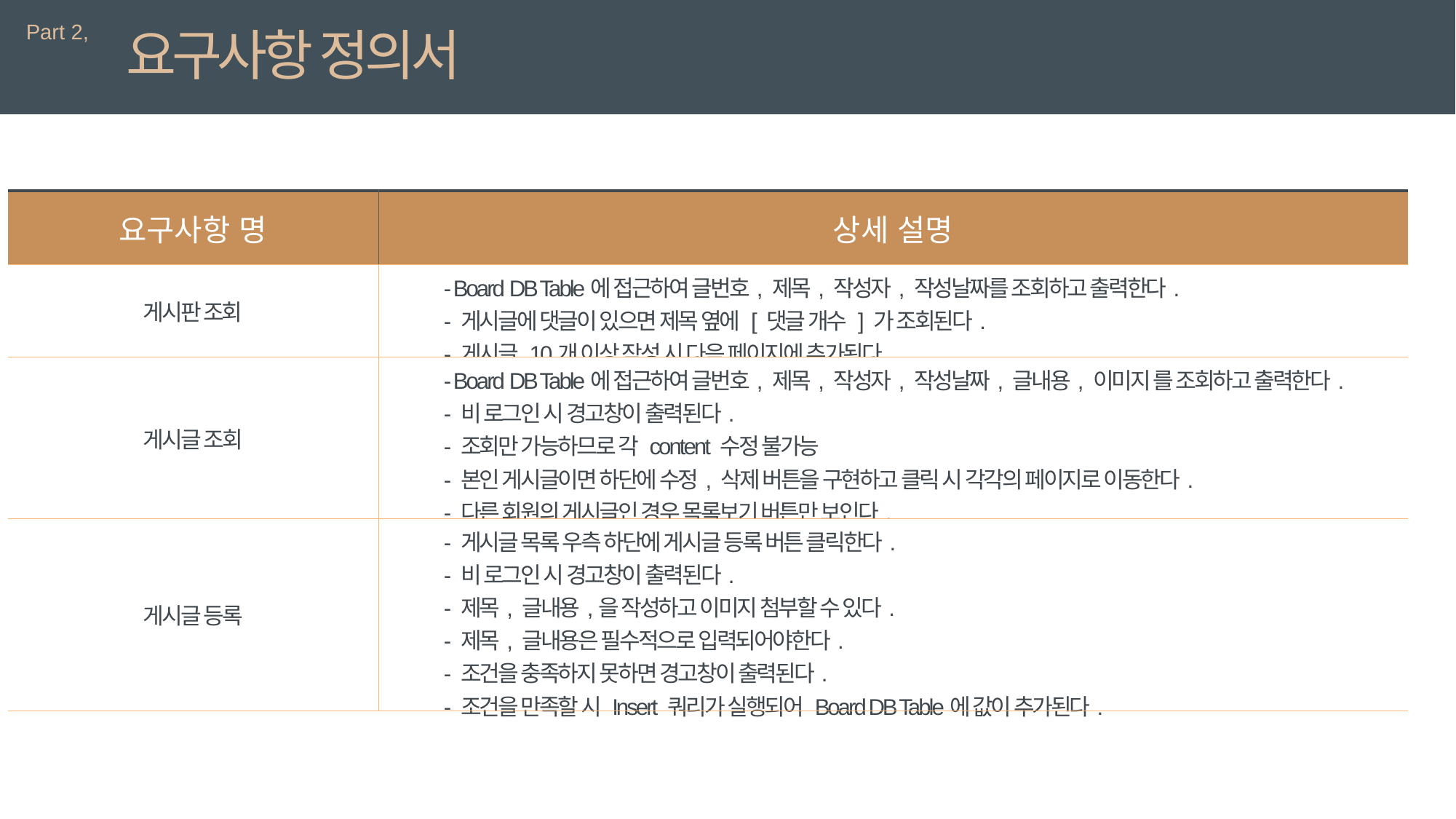

Part 2,
요구사항 정의서
| 요구사항 명 | 상세 설명 |
| --- | --- |
| 게시판 조회 | - Board DB Table에 접근하여 글번호, 제목, 작성자, 작성날짜를 조회하고 출력한다. - 게시글에 댓글이 있으면 제목 옆에 [ 댓글 개수 ] 가 조회된다. - 게시글 10개 이상 작성 시 다음 페이지에 추가된다. |
| 게시글 조회 | - Board DB Table에 접근하여 글번호, 제목, 작성자, 작성날짜, 글내용, 이미지 를 조회하고 출력한다. - 비 로그인 시 경고창이 출력된다. - 조회만 가능하므로 각 content 수정 불가능 - 본인 게시글이면 하단에 수정, 삭제 버튼을 구현하고 클릭 시 각각의 페이지로 이동한다. - 다른 회원의 게시글인 경우 목록보기 버튼만 보인다. |
| 게시글 등록 | - 게시글 목록 우측 하단에 게시글 등록 버튼 클릭한다. - 비 로그인 시 경고창이 출력된다. - 제목, 글내용,을 작성하고 이미지 첨부할 수 있다. - 제목, 글내용은 필수적으로 입력되어야한다. - 조건을 충족하지 못하면 경고창이 출력된다. - 조건을 만족할 시 Insert 쿼리가 실행되어 Board DB Table에 값이 추가된다. |